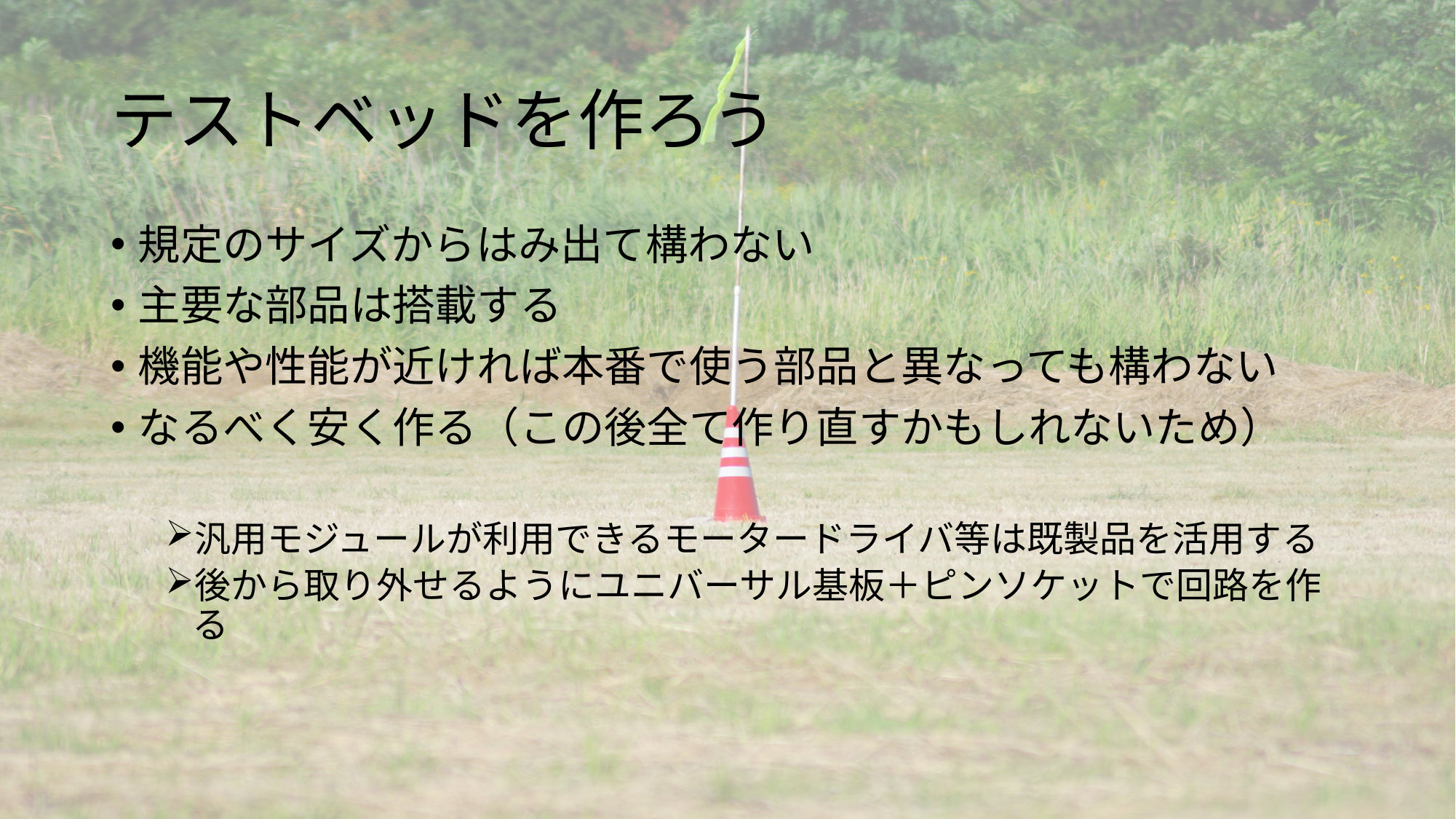

# テストベッドを作ろう
規定のサイズからはみ出て構わない
主要な部品は搭載する
機能や性能が近ければ本番で使う部品と異なっても構わない
なるべく安く作る（この後全て作り直すかもしれないため）

汎用モジュールが利用できるモータードライバ等は既製品を活用する
後から取り外せるようにユニバーサル基板＋ピンソケットで回路を作る